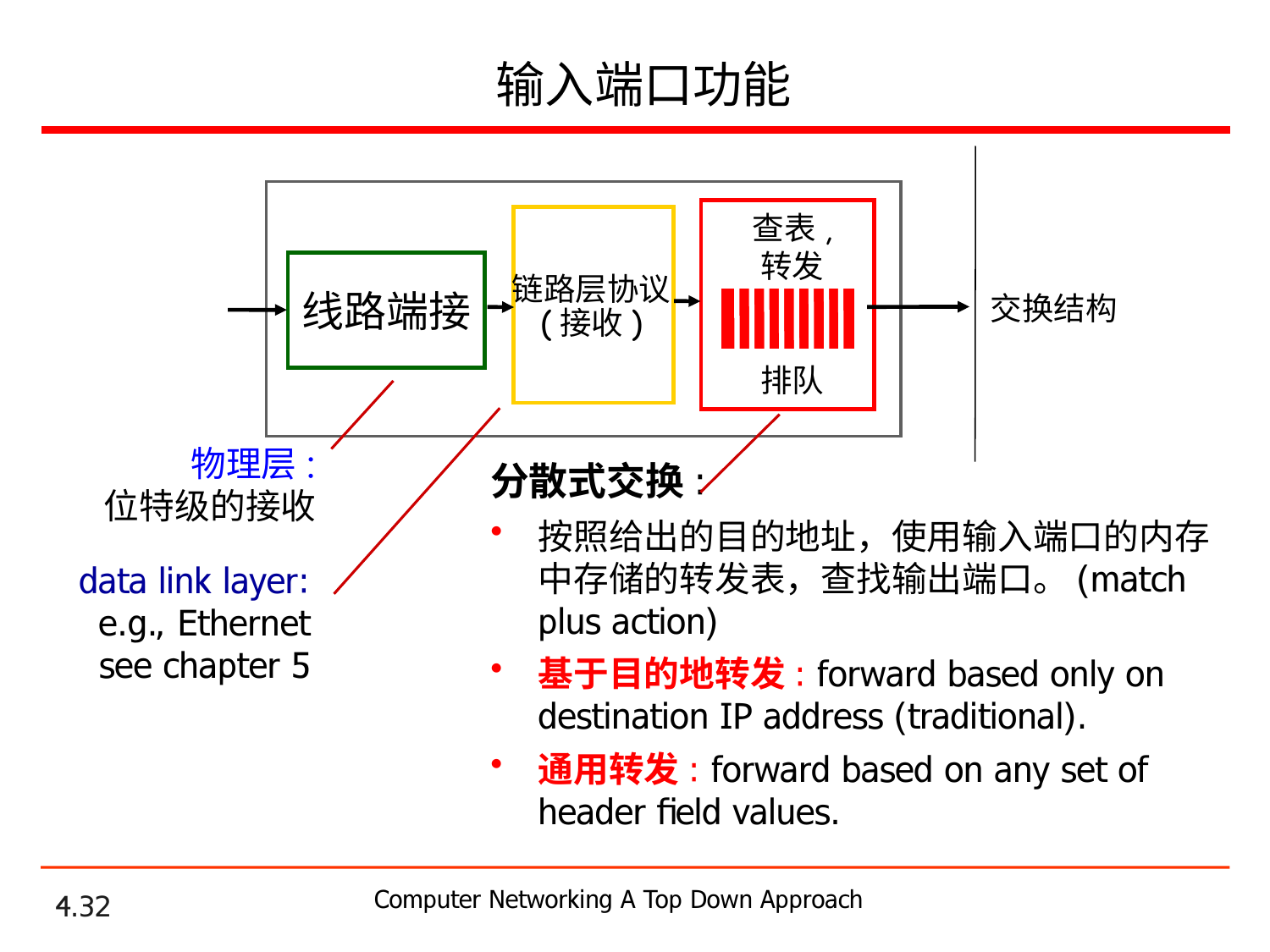

# 输入端口功能

查表,
转发

排队

链路层协议
(接收)
交换结构
线路端接

物理层:
位特级的接收
分散式交换:
按照给出的目的地址，使用输入端口的内存中存储的转发表，查找输出端口。(match plus action)
基于目的地转发: forward based only on destination IP address (traditional).
通用转发: forward based on any set of header field values.
data link layer:
e.g., Ethernet
see chapter 5